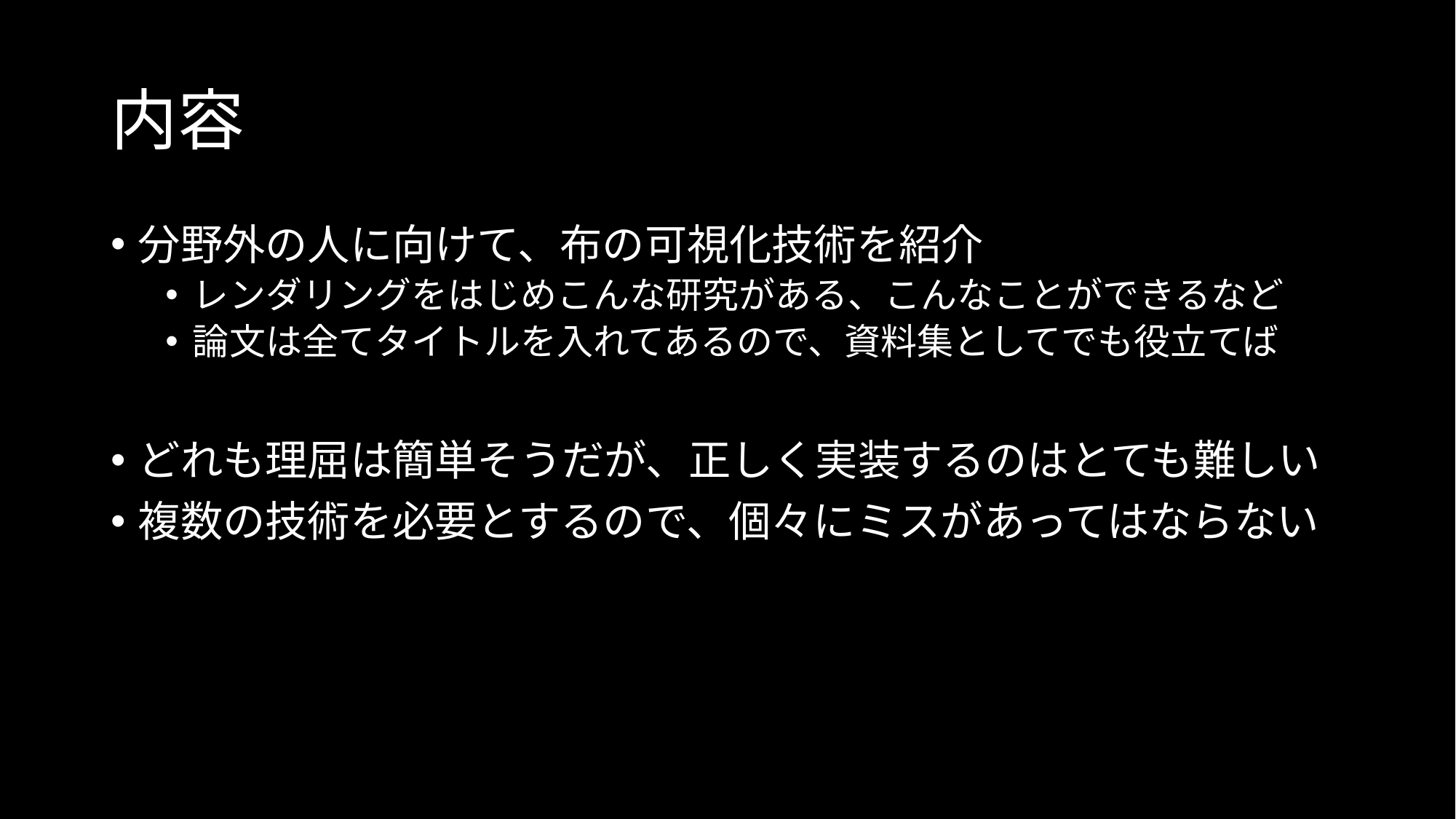

# 内容
分野外の人に向けて、布の可視化技術を紹介
レンダリングをはじめこんな研究がある、こんなことができるなど
論文は全てタイトルを入れてあるので、資料集としてでも役立てば

どれも理屈は簡単そうだが、正しく実装するのはとても難しい
複数の技術を必要とするので、個々にミスがあってはならない